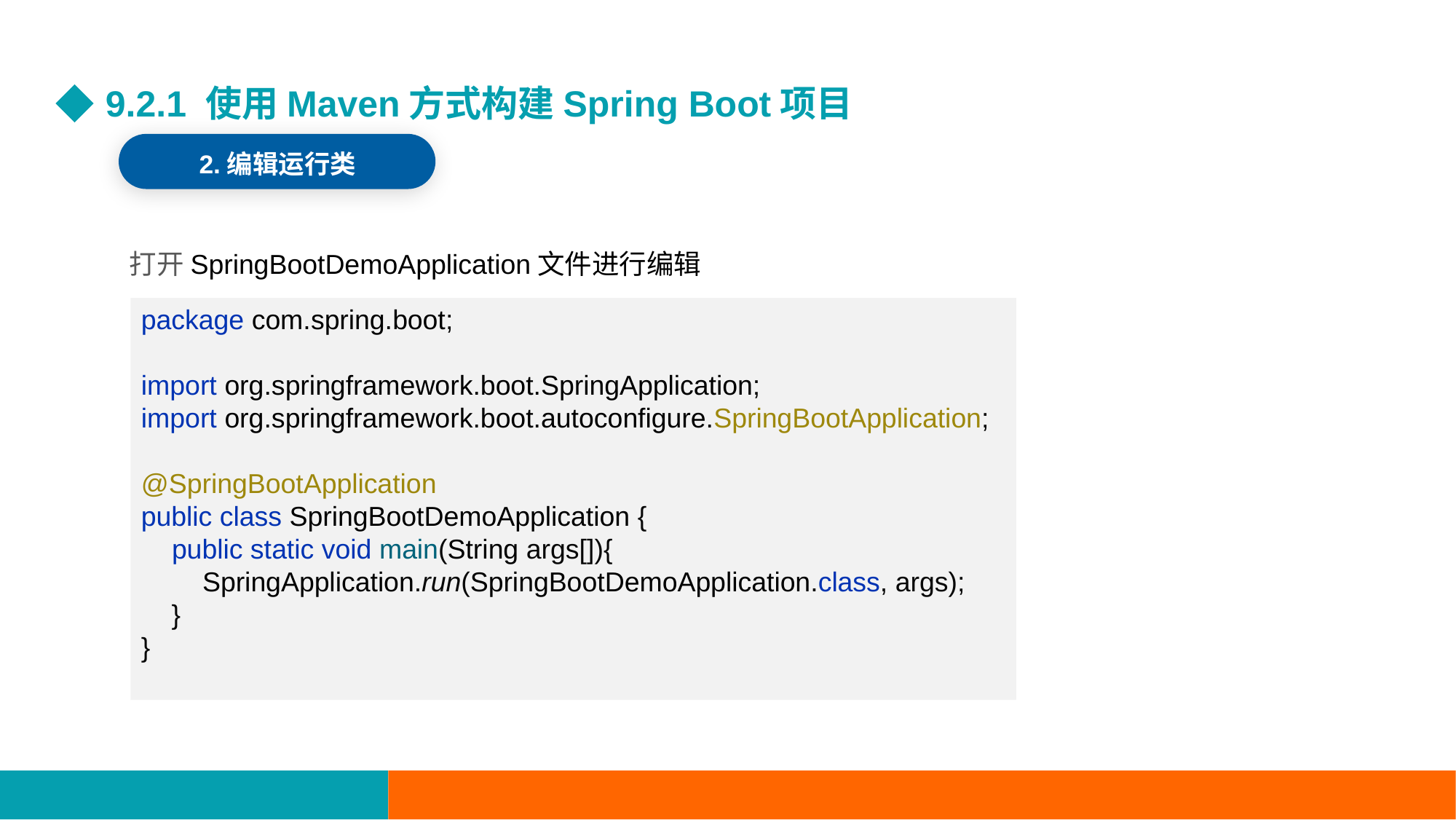

9.2.1 使用Maven方式构建Spring Boot项目
2.编辑运行类

打开SpringBootDemoApplication文件进行编辑
package com.spring.boot;
import org.springframework.boot.SpringApplication;
import org.springframework.boot.autoconfigure.SpringBootApplication;
@SpringBootApplication
public class SpringBootDemoApplication {
    public static void main(String args[]){
        SpringApplication.run(SpringBootDemoApplication.class, args);
    }
}